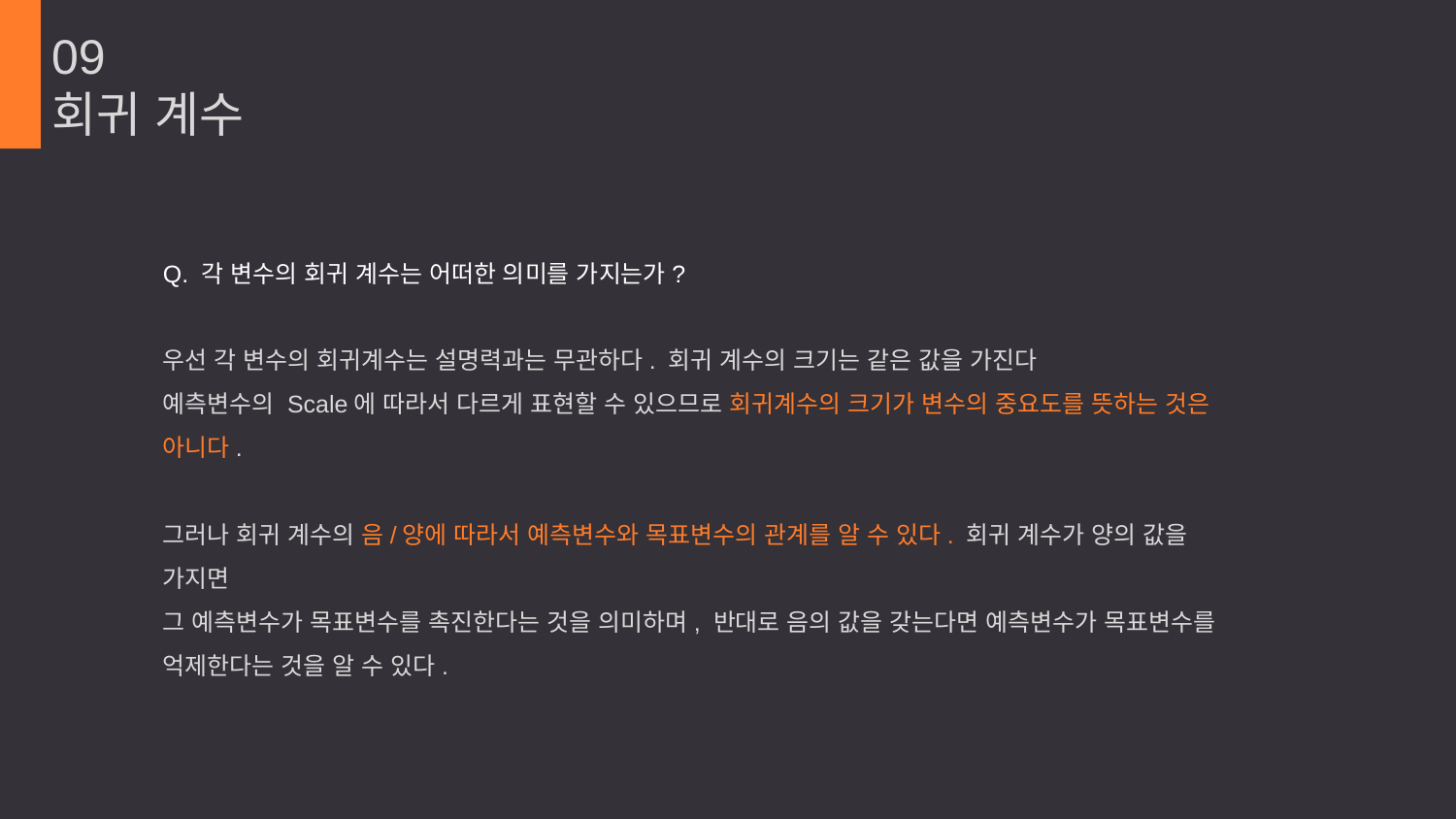

09
회귀 계수
Q. 각 변수의 회귀 계수는 어떠한 의미를 가지는가?

우선 각 변수의 회귀계수는 설명력과는 무관하다. 회귀 계수의 크기는 같은 값을 가진다
예측변수의 Scale에 따라서 다르게 표현할 수 있으므로 회귀계수의 크기가 변수의 중요도를 뜻하는 것은 아니다.

그러나 회귀 계수의 음/양에 따라서 예측변수와 목표변수의 관계를 알 수 있다. 회귀 계수가 양의 값을 가지면
그 예측변수가 목표변수를 촉진한다는 것을 의미하며, 반대로 음의 값을 갖는다면 예측변수가 목표변수를 억제한다는 것을 알 수 있다.